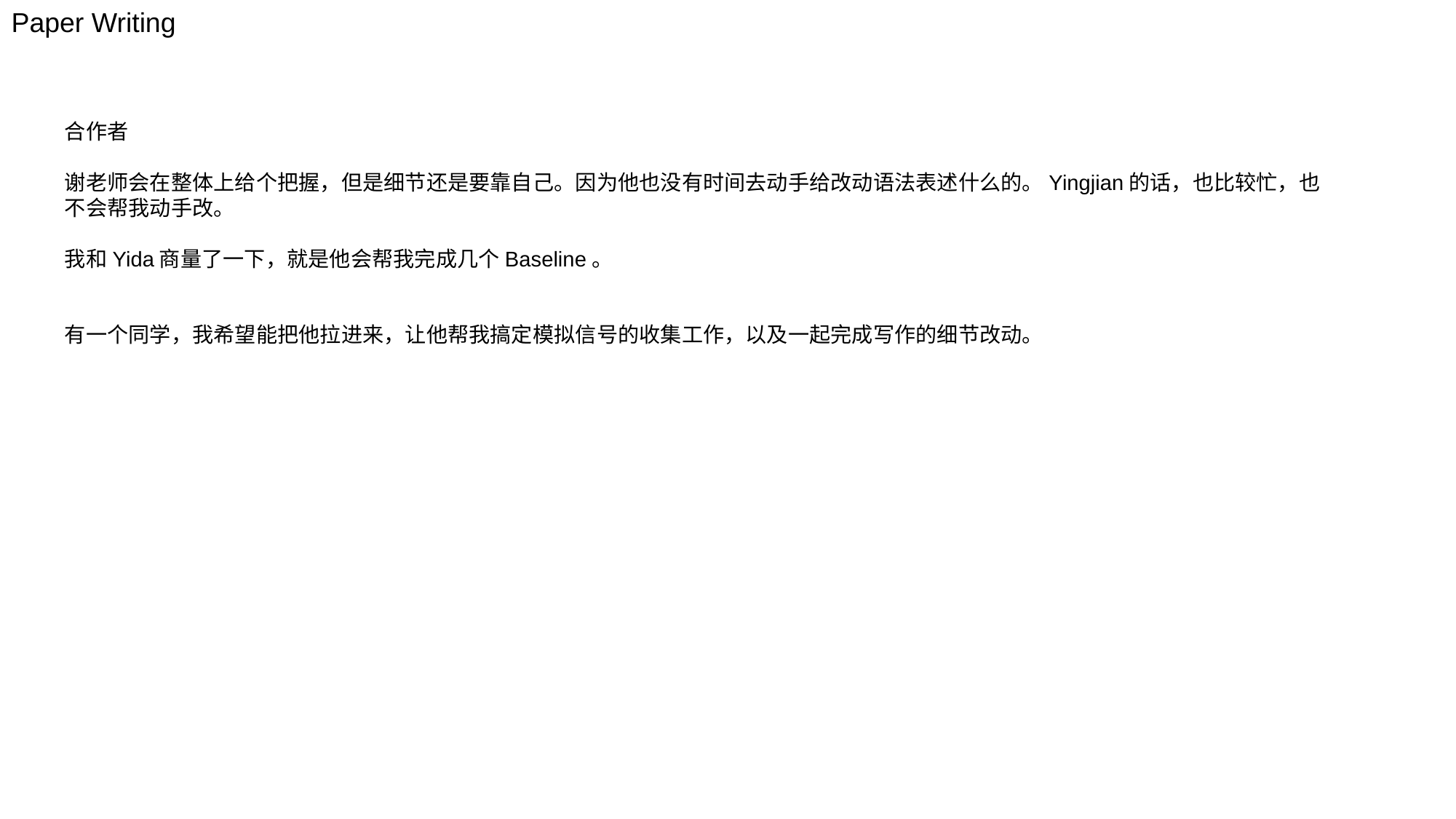

Paper Writing
合作者

谢老师会在整体上给个把握，但是细节还是要靠自己。因为他也没有时间去动手给改动语法表述什么的。Yingjian的话，也比较忙，也不会帮我动手改。

我和Yida商量了一下，就是他会帮我完成几个Baseline。

有一个同学，我希望能把他拉进来，让他帮我搞定模拟信号的收集工作，以及一起完成写作的细节改动。